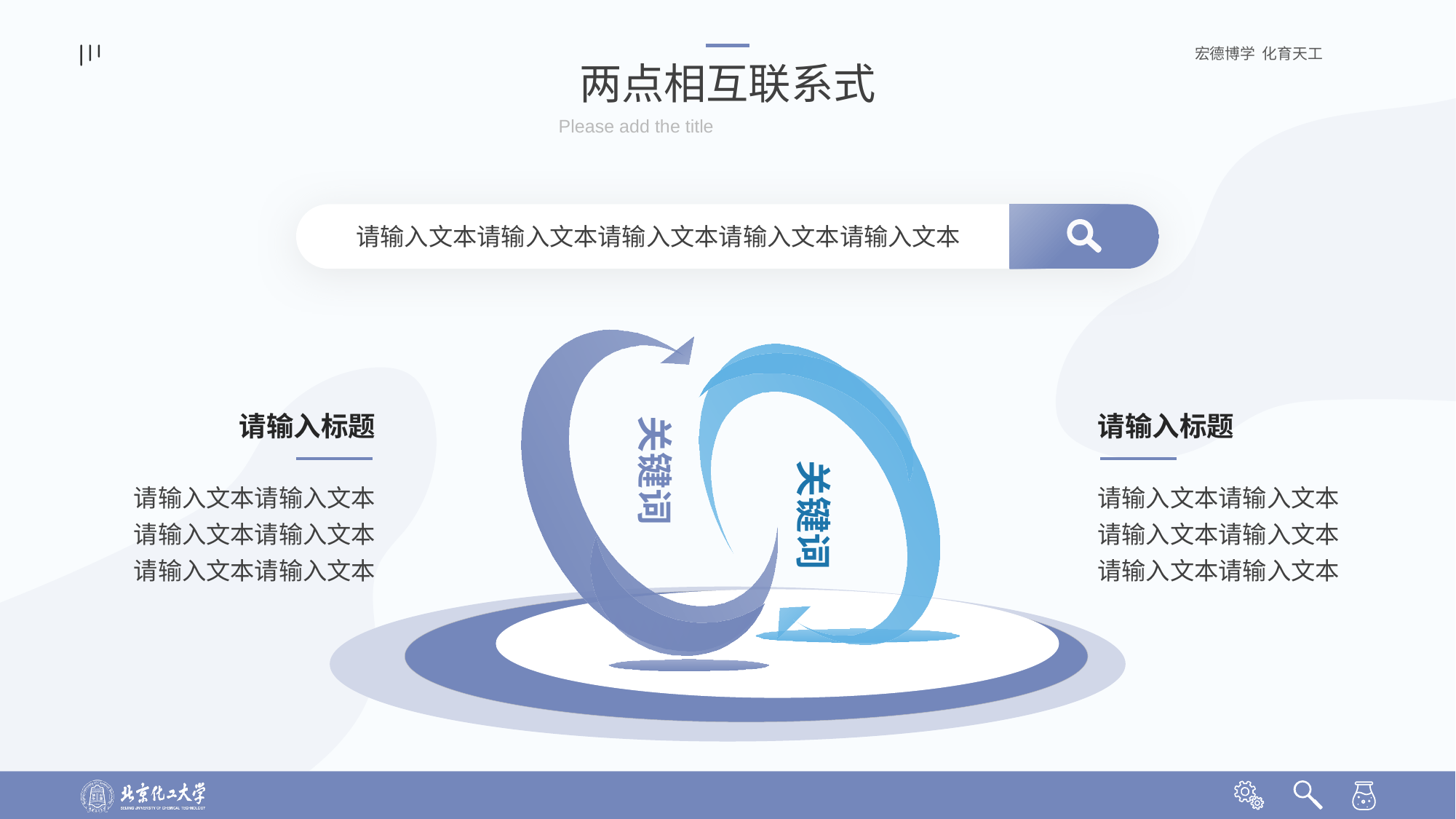

两点相互联系式
Please add the title

请输入文本请输入文本请输入文本请输入文本请输入文本

请输入标题
请输入标题
关键词
关键词
请输入文本请输入文本请输入文本请输入文本请输入文本请输入文本
请输入文本请输入文本请输入文本请输入文本请输入文本请输入文本